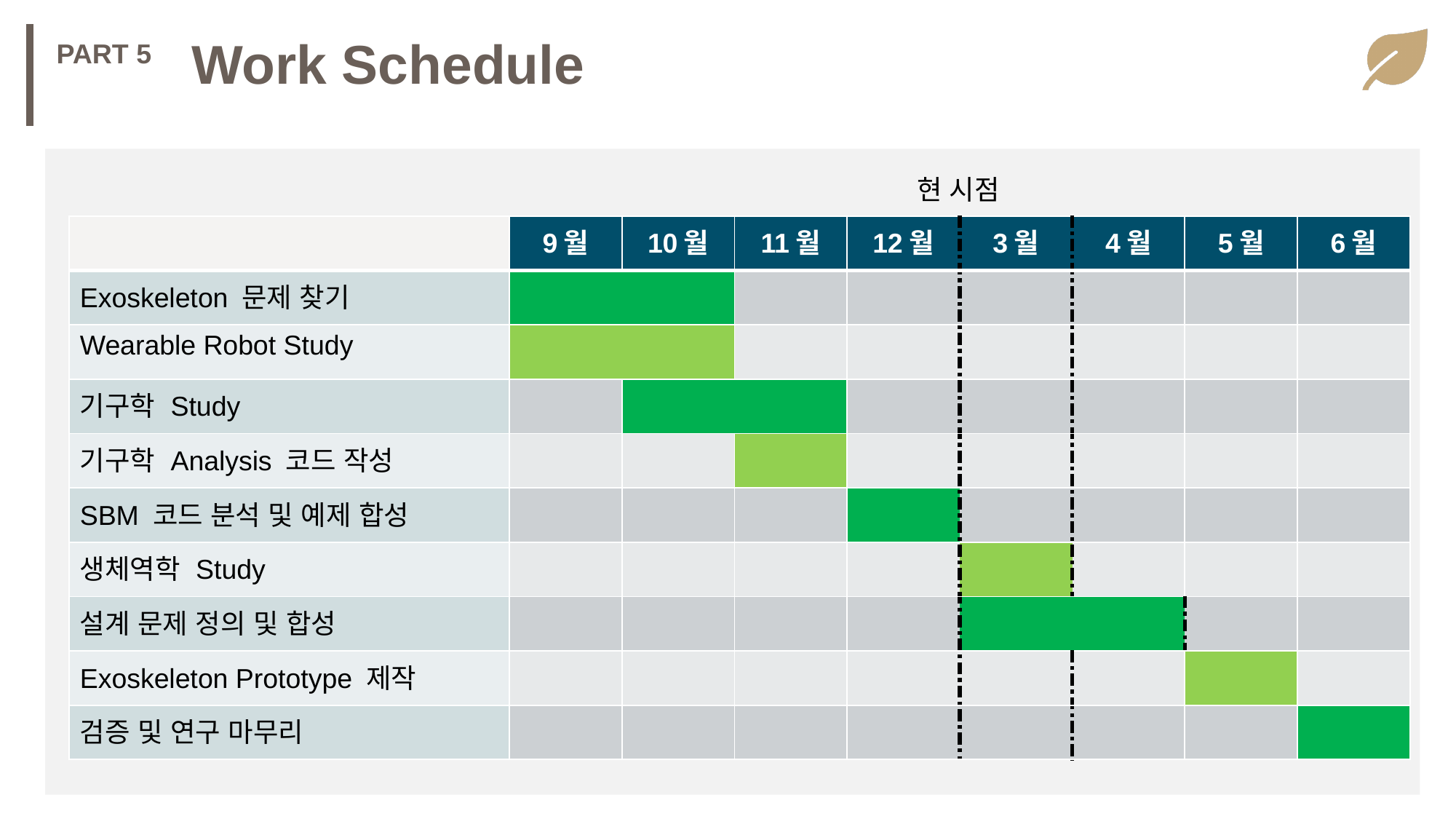

Work Schedule
PART 5

현 시점
| 9월 | 10월 | 11월 | 12월 | 3월 | 4월 | 5월 | 6월 |
| --- | --- | --- | --- | --- | --- | --- | --- |
|  |  |  |  |  |  |  |  |
|  |  |  |  |  |  |  |  |
|  |  |  |  |  |  |  |  |
|  |  |  |  |  |  |  |  |
|  |  |  |  |  |  |  |  |
|  |  |  |  |  |  |  |  |
|  |  |  |  |  |  |  |  |
|  |  |  |  |  |  |  |  |
|  |  |  |  |  |  |  |  |
|  |
| --- |
| Exoskeleton 문제 찾기 |
| Wearable Robot Study |
| 기구학 Study |
| 기구학 Analysis 코드 작성 |
| SBM 코드 분석 및 예제 합성 |
| 생체역학 Study |
| 설계 문제 정의 및 합성 |
| Exoskeleton Prototype 제작 |
| 검증 및 연구 마무리 |